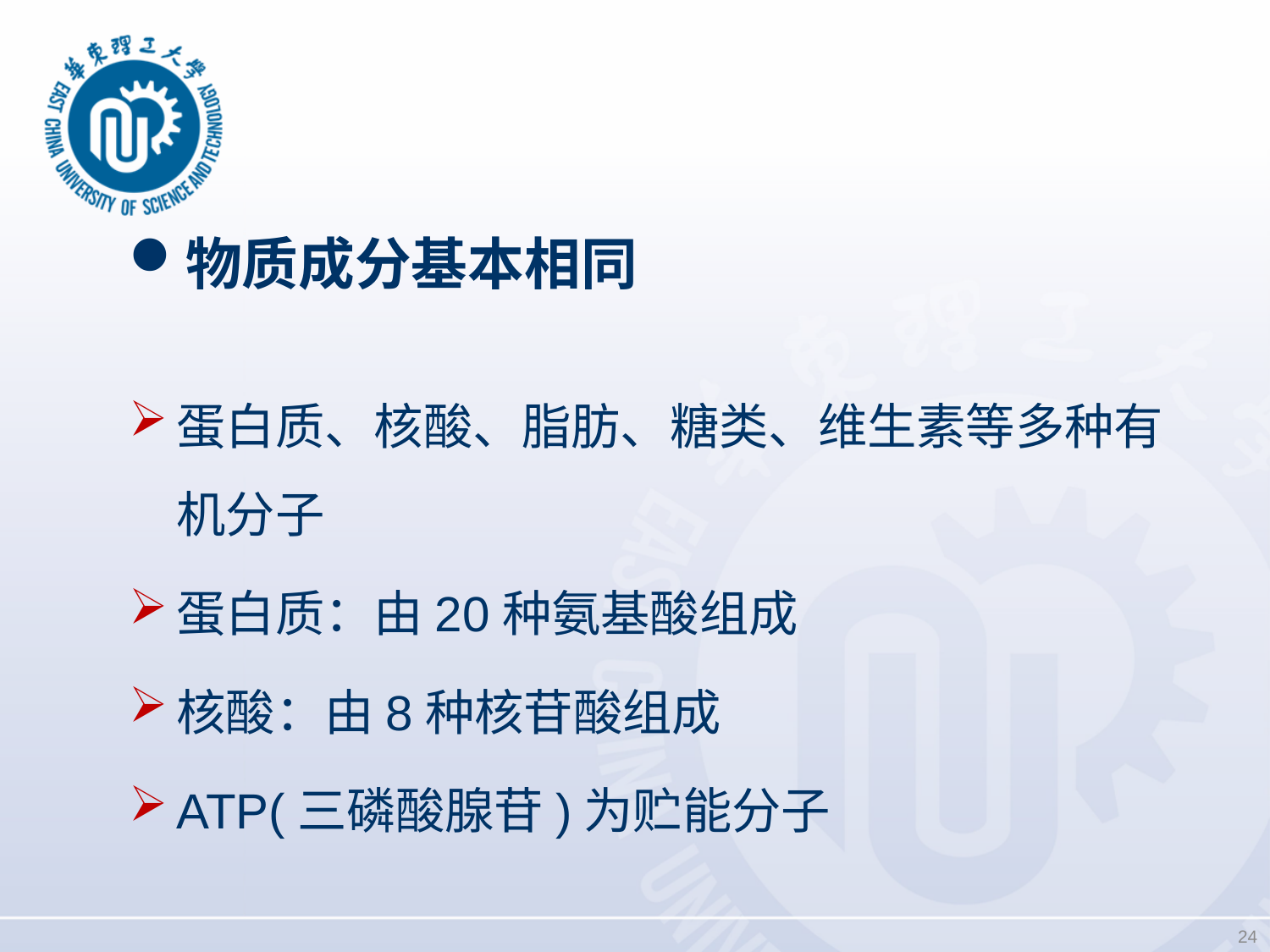

物质成分基本相同

蛋白质、核酸、脂肪、糖类、维生素等多种有机分子
蛋白质：由20种氨基酸组成
核酸：由8种核苷酸组成
ATP(三磷酸腺苷)为贮能分子

24